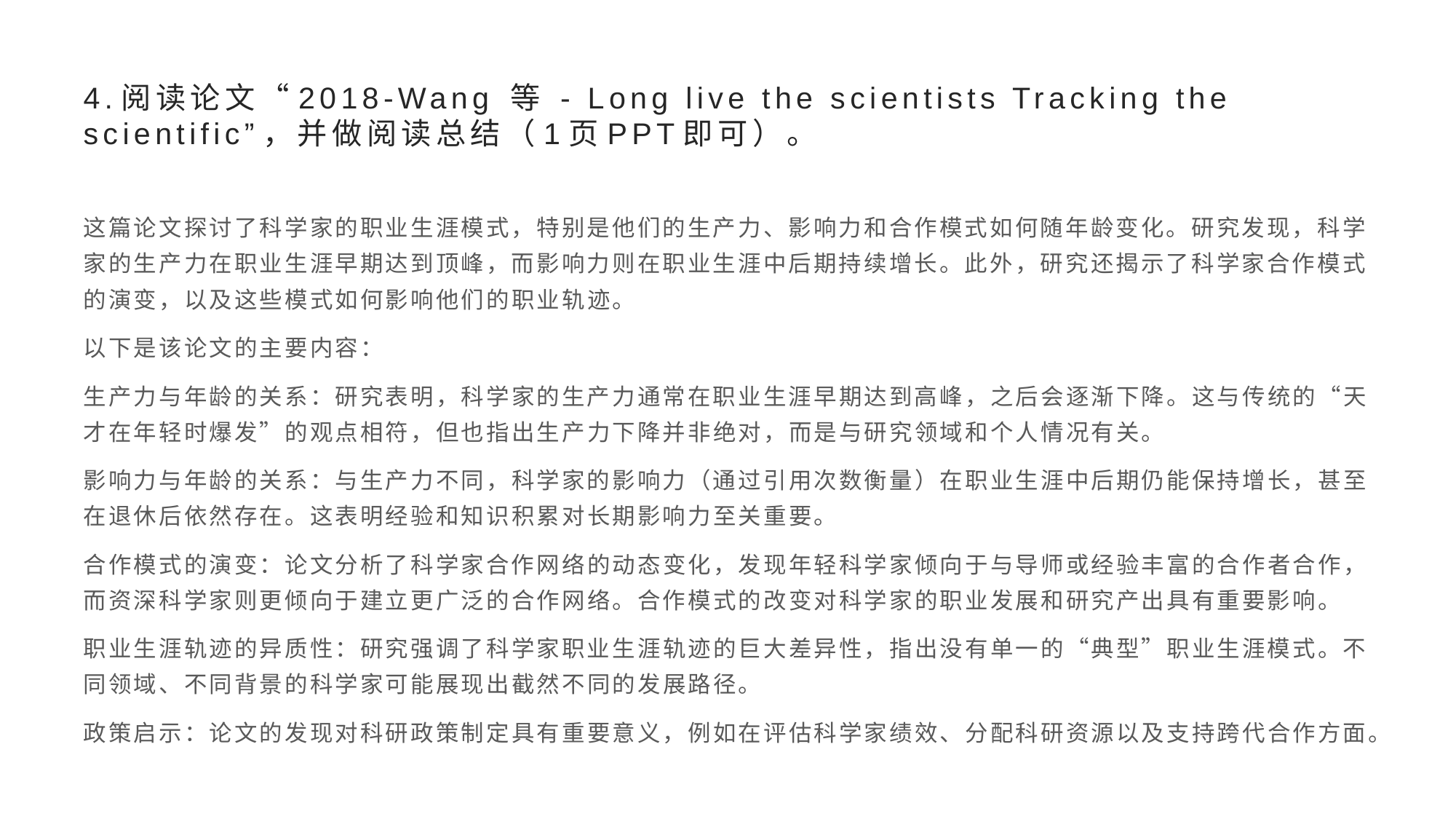

# 4.阅读论文“2018-Wang 等 - Long live the scientists Tracking the scientific”，并做阅读总结（1页PPT即可）。
这篇论文探讨了科学家的职业生涯模式，特别是他们的生产力、影响力和合作模式如何随年龄变化。研究发现，科学家的生产力在职业生涯早期达到顶峰，而影响力则在职业生涯中后期持续增长。此外，研究还揭示了科学家合作模式的演变，以及这些模式如何影响他们的职业轨迹。
以下是该论文的主要内容：
生产力与年龄的关系：研究表明，科学家的生产力通常在职业生涯早期达到高峰，之后会逐渐下降。这与传统的“天才在年轻时爆发”的观点相符，但也指出生产力下降并非绝对，而是与研究领域和个人情况有关。
影响力与年龄的关系：与生产力不同，科学家的影响力（通过引用次数衡量）在职业生涯中后期仍能保持增长，甚至在退休后依然存在。这表明经验和知识积累对长期影响力至关重要。
合作模式的演变：论文分析了科学家合作网络的动态变化，发现年轻科学家倾向于与导师或经验丰富的合作者合作，而资深科学家则更倾向于建立更广泛的合作网络。合作模式的改变对科学家的职业发展和研究产出具有重要影响。
职业生涯轨迹的异质性：研究强调了科学家职业生涯轨迹的巨大差异性，指出没有单一的“典型”职业生涯模式。不同领域、不同背景的科学家可能展现出截然不同的发展路径。
政策启示：论文的发现对科研政策制定具有重要意义，例如在评估科学家绩效、分配科研资源以及支持跨代合作方面。